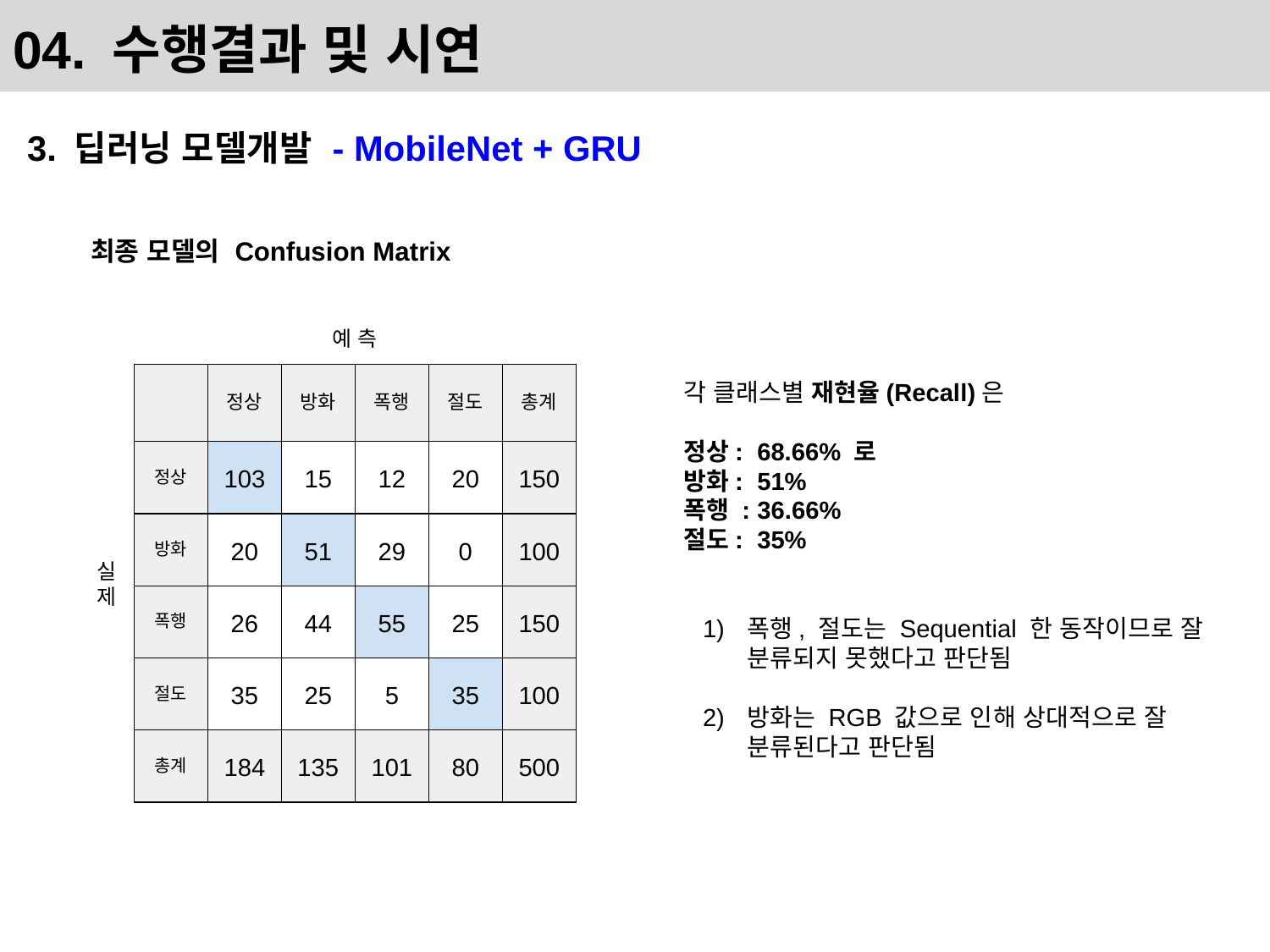

# 04. 수행결과 및 시연
3. 딥러닝 모델개발 - MobileNet + GRU

최종 모델의 Confusion Matrix

예 측
각 클래스별 재현율(Recall)은

정상:  68.66% 로
방화:  51%
폭행 : 36.66%
절도:  35%

폭행, 절도는 Sequential 한 동작이므로 잘 분류되지 못했다고 판단됨

방화는 RGB 값으로 인해 상대적으로 잘 분류된다고 판단됨
|  | 정상 | 방화 | 폭행 | 절도 | 총계 |
| --- | --- | --- | --- | --- | --- |
| 정상 | 103 | 15 | 12 | 20 | 150 |
| 방화 | 20 | 51 | 29 | 0 | 100 |
| 폭행 | 26 | 44 | 55 | 25 | 150 |
| 절도 | 35 | 25 | 5 | 35 | 100 |
| 총계 | 184 | 135 | 101 | 80 | 500 |
실
제